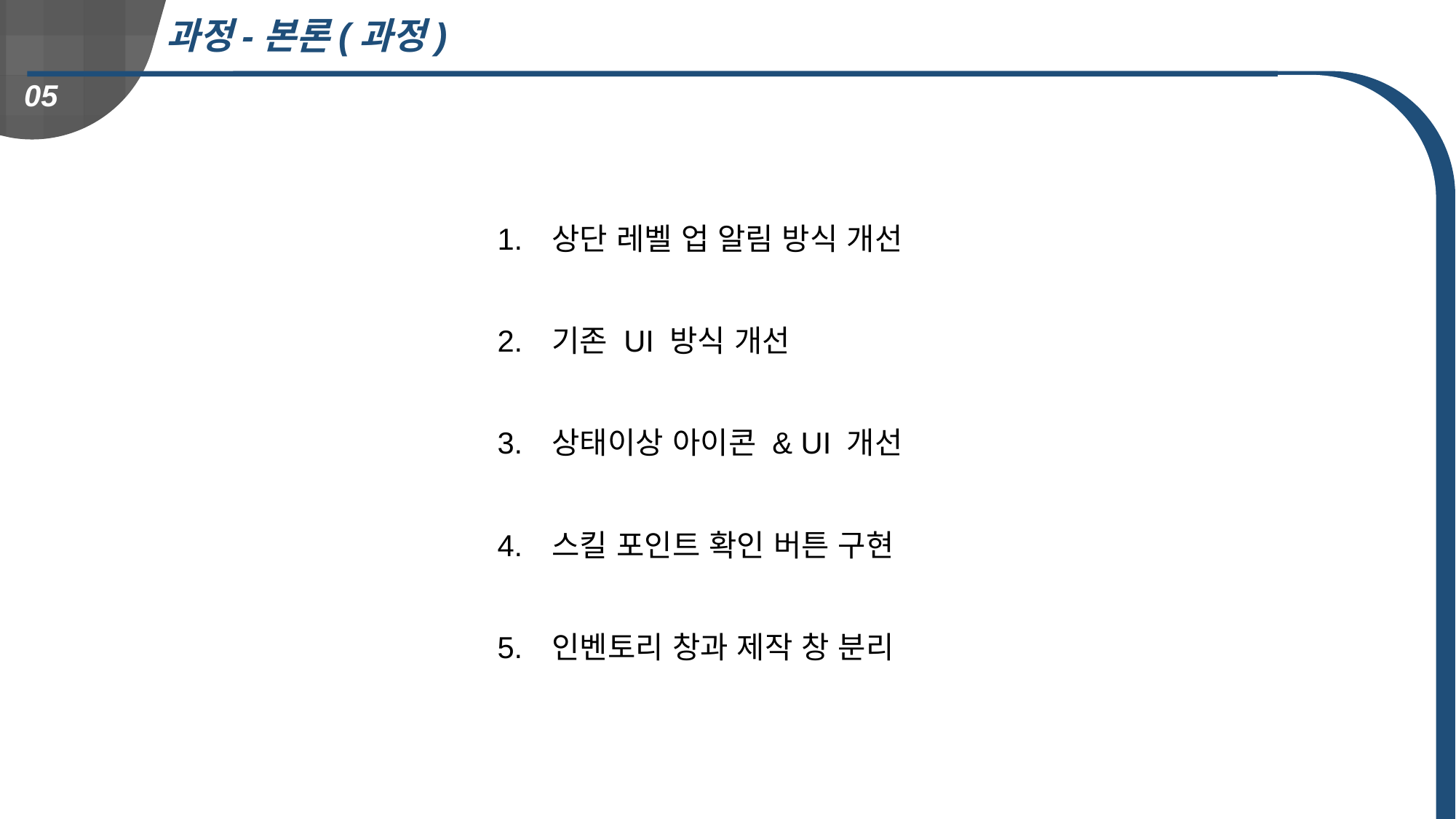

과정-본론(과정)

05

상단 레벨 업 알림 방식 개선

기존 UI 방식 개선

상태이상 아이콘 & UI 개선

스킬 포인트 확인 버튼 구현

인벤토리 창과 제작 창 분리